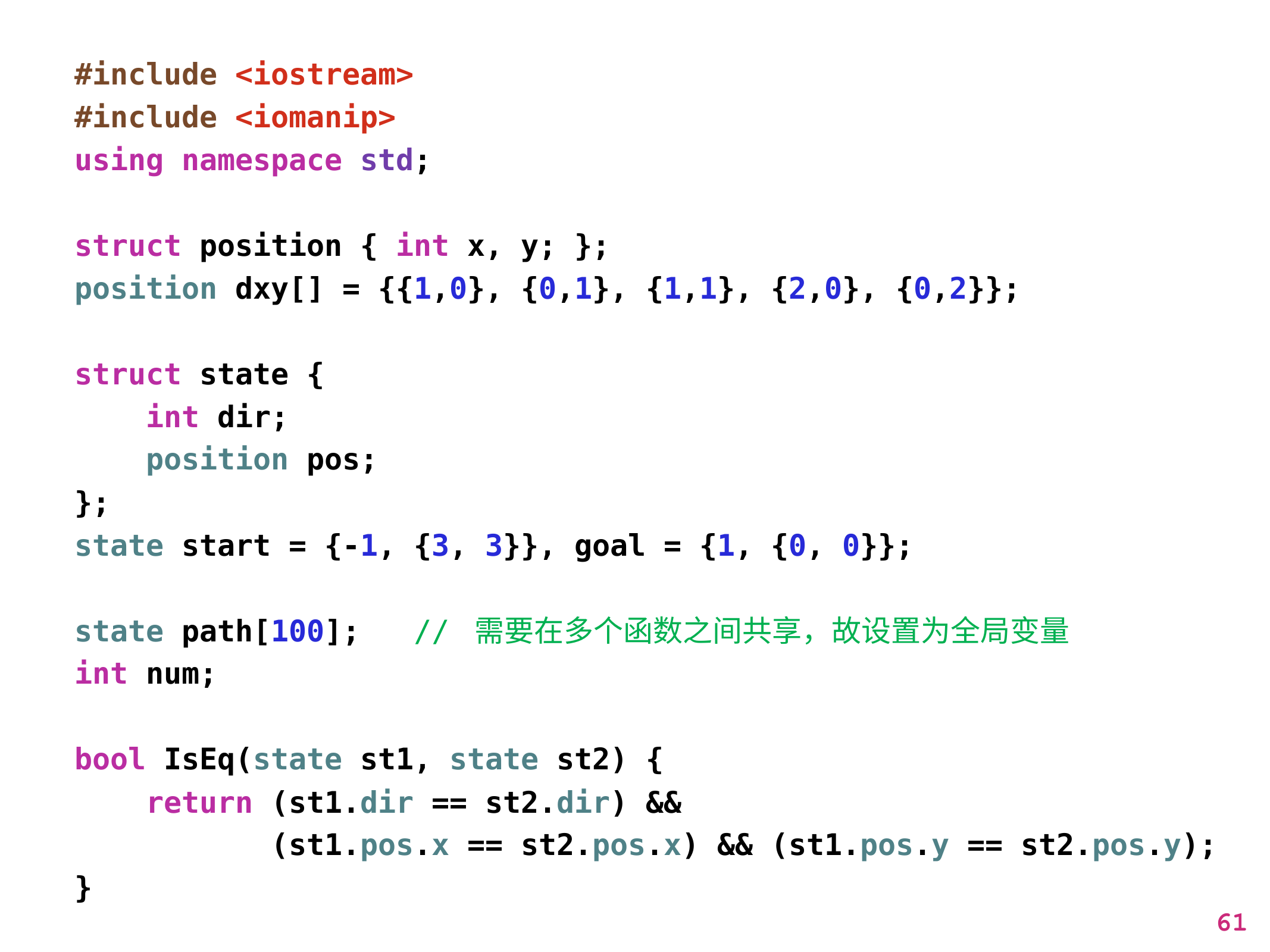

#include <iostream>
#include <iomanip>
using namespace std;

struct position { int x, y; };
position dxy[] = {{1,0}, {0,1}, {1,1}, {2,0}, {0,2}};

struct state {
    int dir;
    position pos;
};
state start = {-1, {3, 3}}, goal = {1, {0, 0}};

state path[100];   // 需要在多个函数之间共享，故设置为全局变量
int num;

bool IsEq(state st1, state st2) {
    return (st1.dir == st2.dir) &&
           (st1.pos.x == st2.pos.x) && (st1.pos.y == st2.pos.y);
}
61